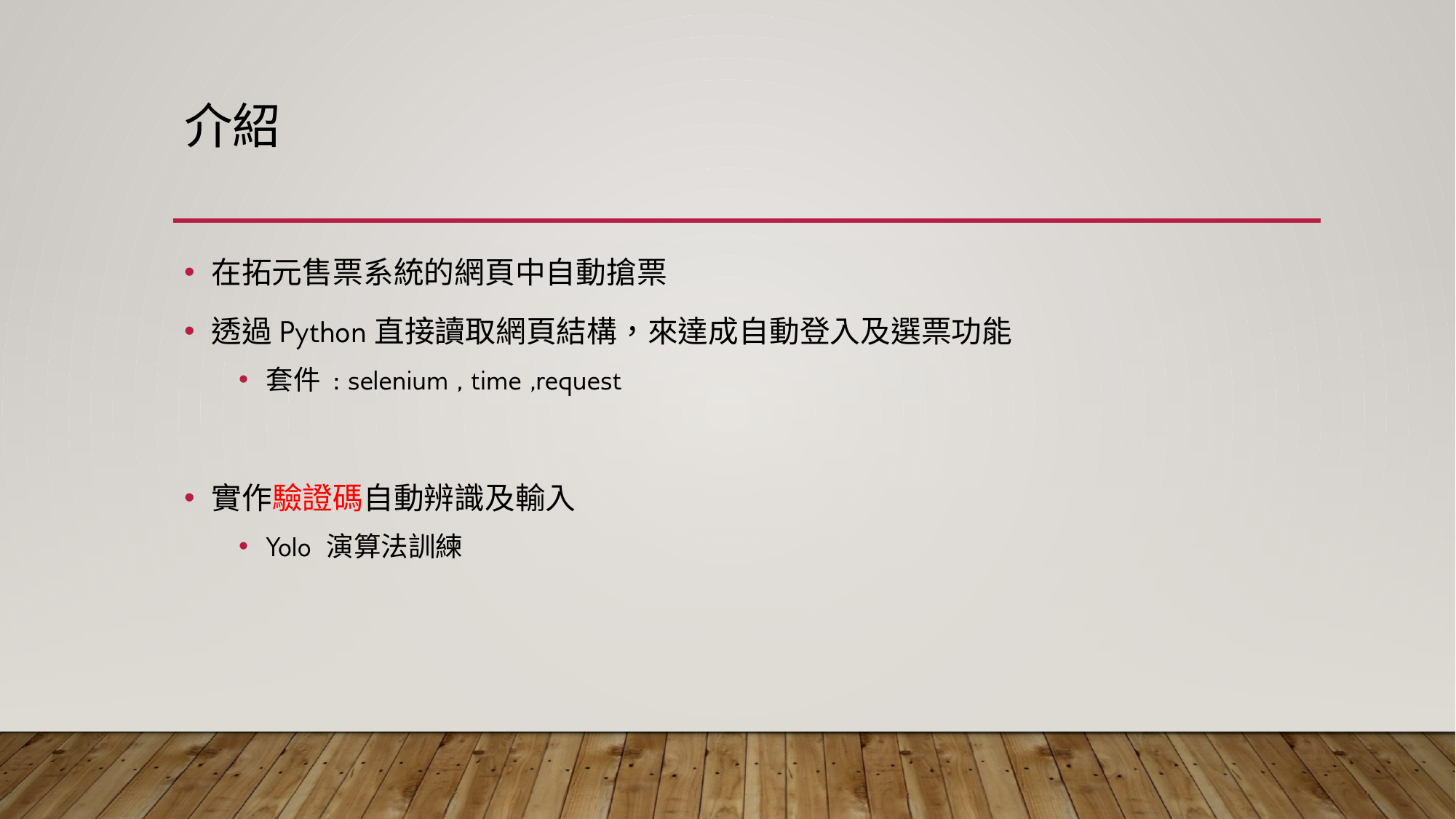

# 介紹
在拓元售票系統的網頁中自動搶票
透過Python直接讀取網頁結構，來達成自動登入及選票功能
套件 : selenium , time ,request

實作驗證碼自動辨識及輸入
Yolo 演算法訓練